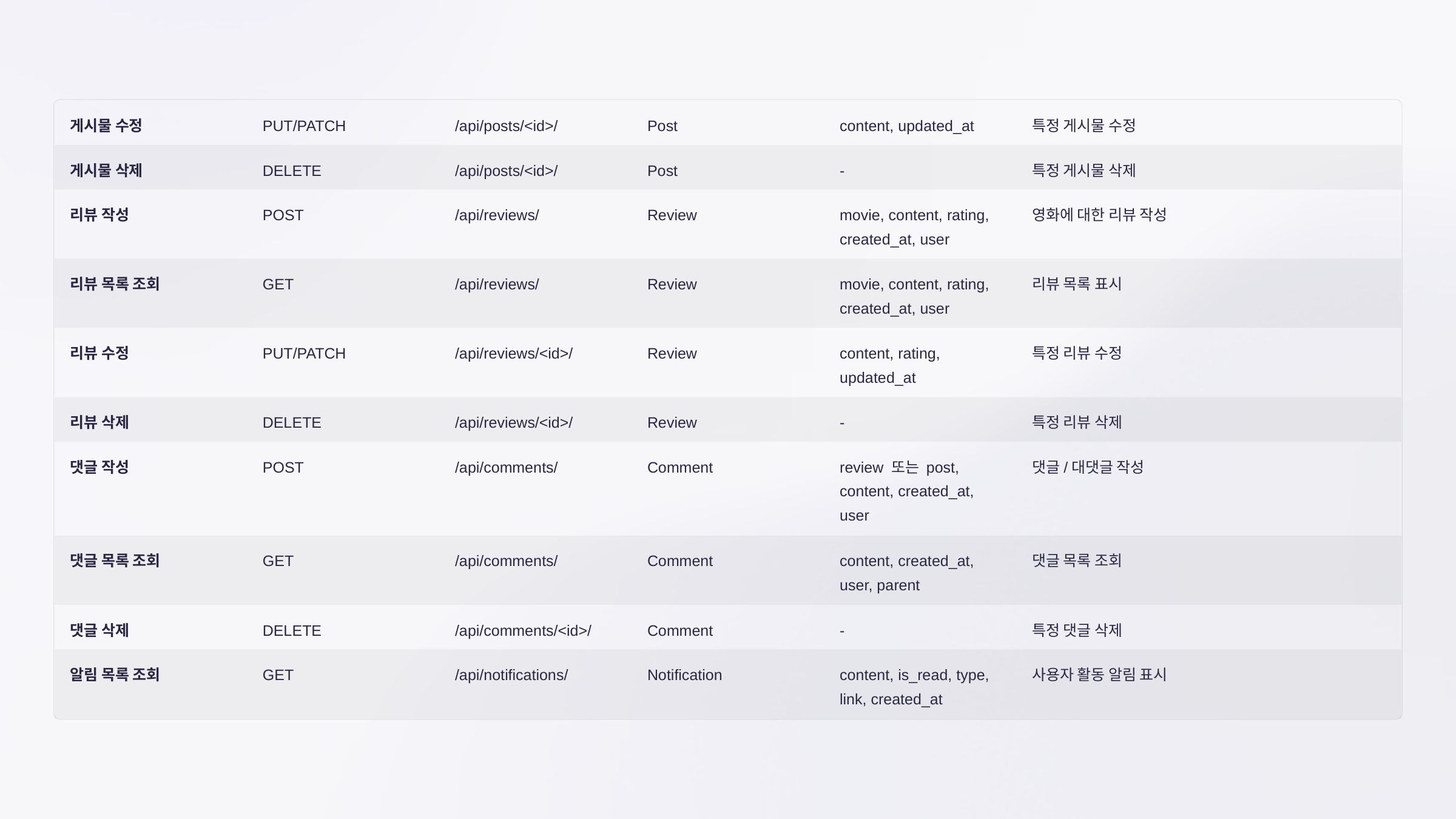

게시물 수정
PUT/PATCH
/api/posts/<id>/
Post
content, updated_at
특정 게시물 수정

게시물 삭제
DELETE
/api/posts/<id>/
Post
-
특정 게시물 삭제

리뷰 작성
POST
/api/reviews/
Review
movie, content, rating, created_at, user
영화에 대한 리뷰 작성

리뷰 목록 조회
GET
/api/reviews/
Review
movie, content, rating, created_at, user
리뷰 목록 표시

리뷰 수정
PUT/PATCH
/api/reviews/<id>/
Review
content, rating, updated_at
특정 리뷰 수정

리뷰 삭제
DELETE
/api/reviews/<id>/
Review
-
특정 리뷰 삭제

댓글 작성
POST
/api/comments/
Comment
review 또는 post, content, created_at, user
댓글/대댓글 작성

댓글 목록 조회
GET
/api/comments/
Comment
content, created_at, user, parent
댓글 목록 조회

댓글 삭제
DELETE
/api/comments/<id>/
Comment
-
특정 댓글 삭제

알림 목록 조회
GET
/api/notifications/
Notification
content, is_read, type, link, created_at
사용자 활동 알림 표시